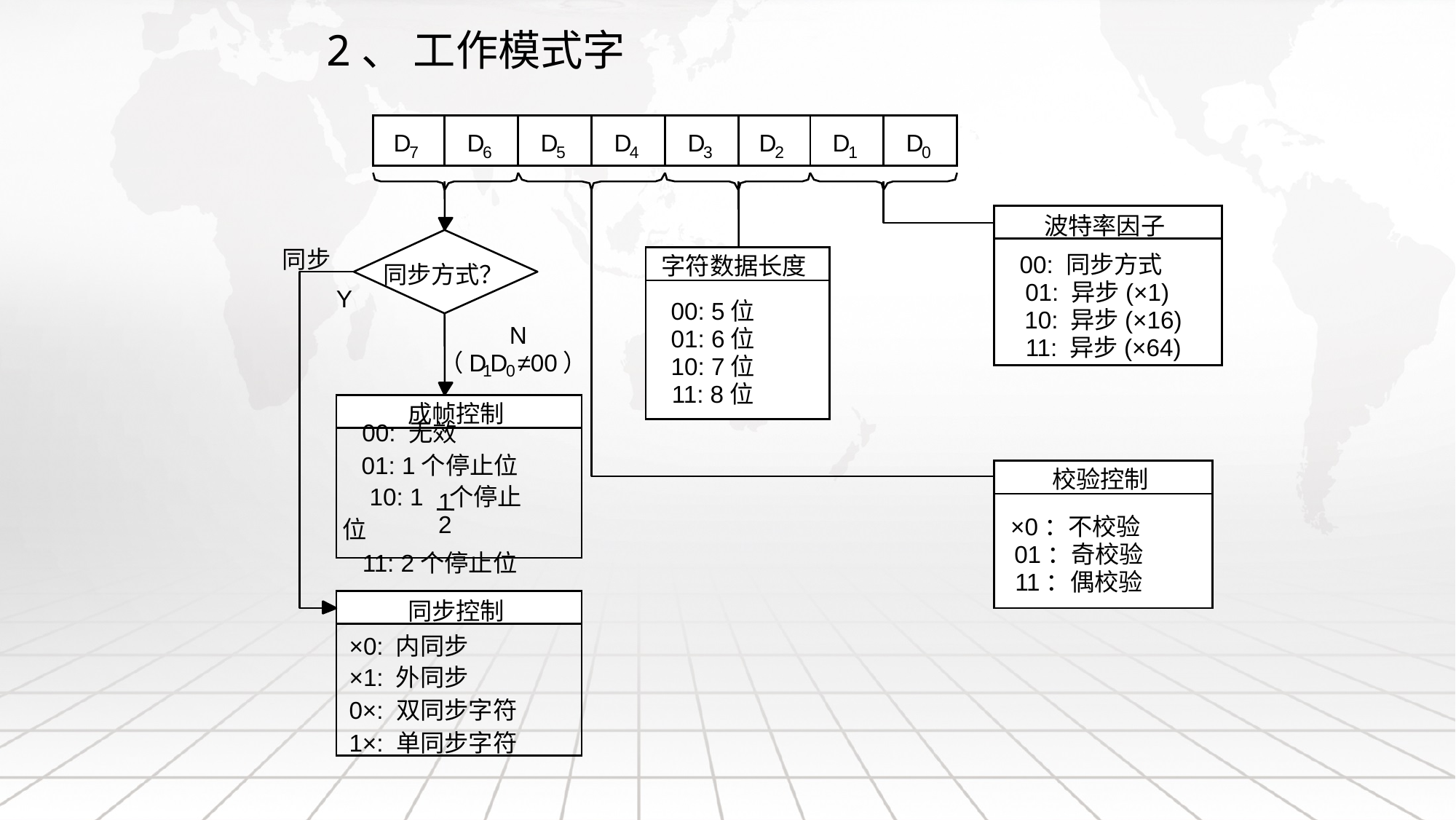

2、 工作模式字

D
D
D
D
D
D
D
D
7
6
5
4
3
2
1
0

波特率因子

同步

  00: 同步方式
字符数据长度
同步方式？

  01: 异步(×1)

Y
  00: 5位
  10: 异步(×16)

N
  01: 6位
  11: 异步(×64)
（D
D
≠00）
  10: 7位
1
0
  11: 8位

成帧控制
  00: 无效

  01: 1个停止位

校验控制
  10: 1   个停止
1

2

 ×0：不校验
位
  01：奇校验
  11: 2个停止位
  11：偶校验

同步控制

×0: 内同步
×1: 外同步
0×: 双同步字符
1×: 单同步字符